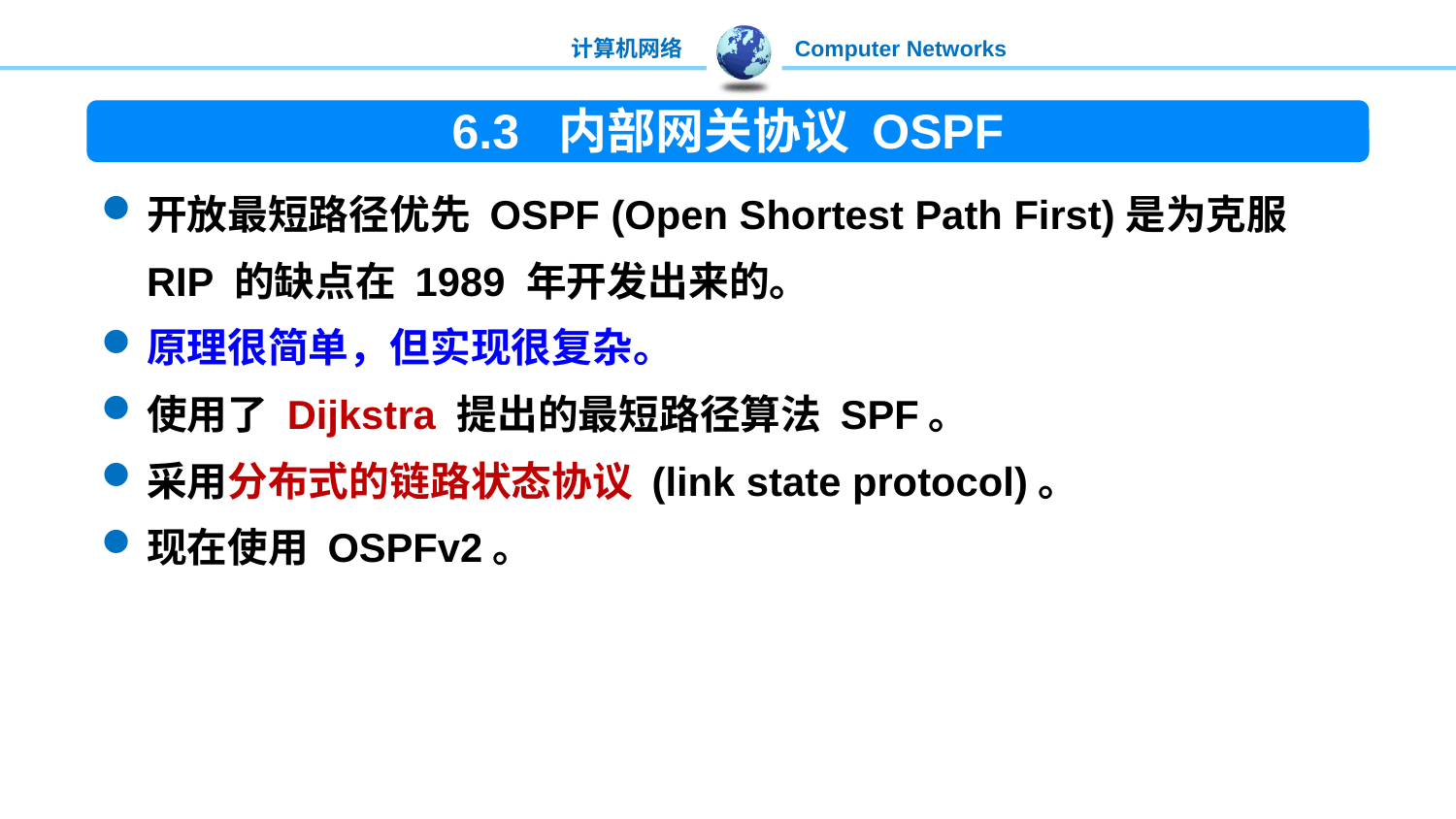

6.3  内部网关协议 OSPF

开放最短路径优先 OSPF (Open Shortest Path First)是为克服 RIP 的缺点在 1989 年开发出来的。
原理很简单，但实现很复杂。
使用了 Dijkstra 提出的最短路径算法 SPF。
采用分布式的链路状态协议 (link state protocol)。
现在使用 OSPFv2。